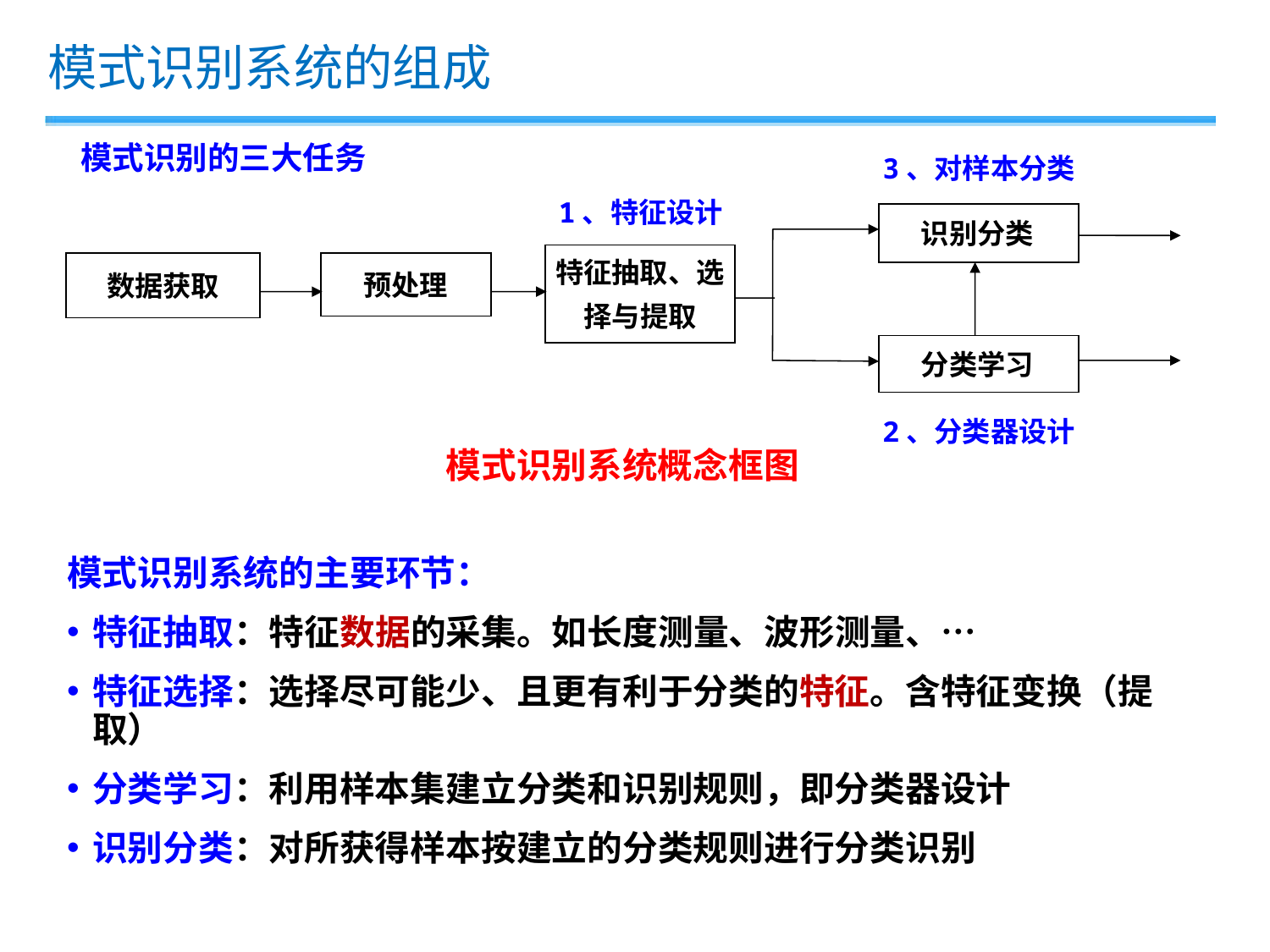

模式识别系统的组成
模式识别的三大任务
3、对样本分类
1、特征设计
识别分类

特征抽取、选择与提取
数据获取
预处理

分类学习

2、分类器设计
模式识别系统概念框图

模式识别系统的主要环节：
特征抽取：特征数据的采集。如长度测量、波形测量、…
特征选择：选择尽可能少、且更有利于分类的特征。含特征变换（提取）
分类学习：利用样本集建立分类和识别规则，即分类器设计
识别分类：对所获得样本按建立的分类规则进行分类识别